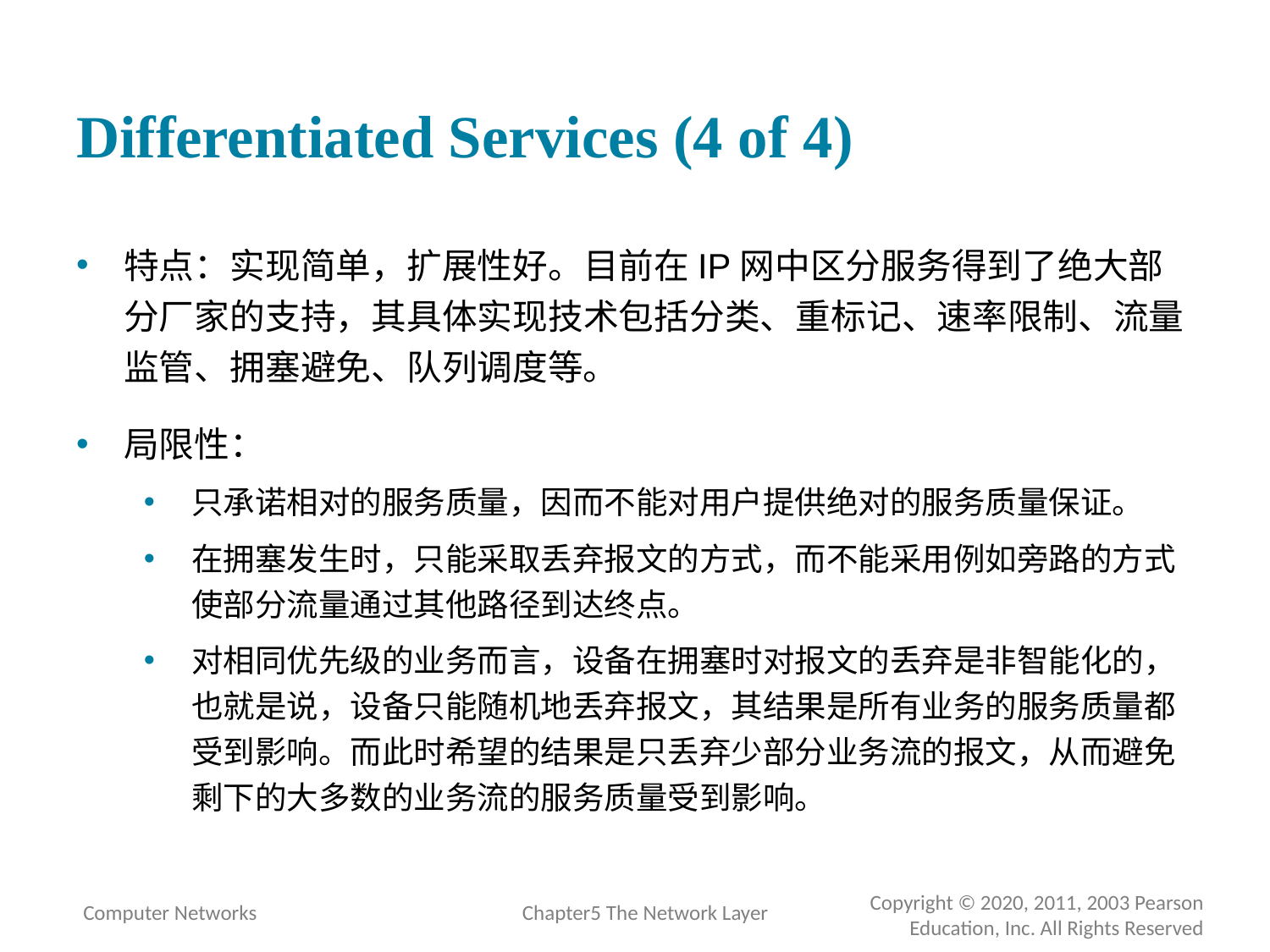

# Differentiated Services (4 of 4)
特点：实现简单，扩展性好。目前在IP网中区分服务得到了绝大部分厂家的支持，其具体实现技术包括分类、重标记、速率限制、流量监管、拥塞避免、队列调度等。
局限性：
只承诺相对的服务质量，因而不能对用户提供绝对的服务质量保证。
在拥塞发生时，只能采取丢弃报文的方式，而不能采用例如旁路的方式使部分流量通过其他路径到达终点。
对相同优先级的业务而言，设备在拥塞时对报文的丢弃是非智能化的，也就是说，设备只能随机地丢弃报文，其结果是所有业务的服务质量都受到影响。而此时希望的结果是只丢弃少部分业务流的报文，从而避免剩下的大多数的业务流的服务质量受到影响。